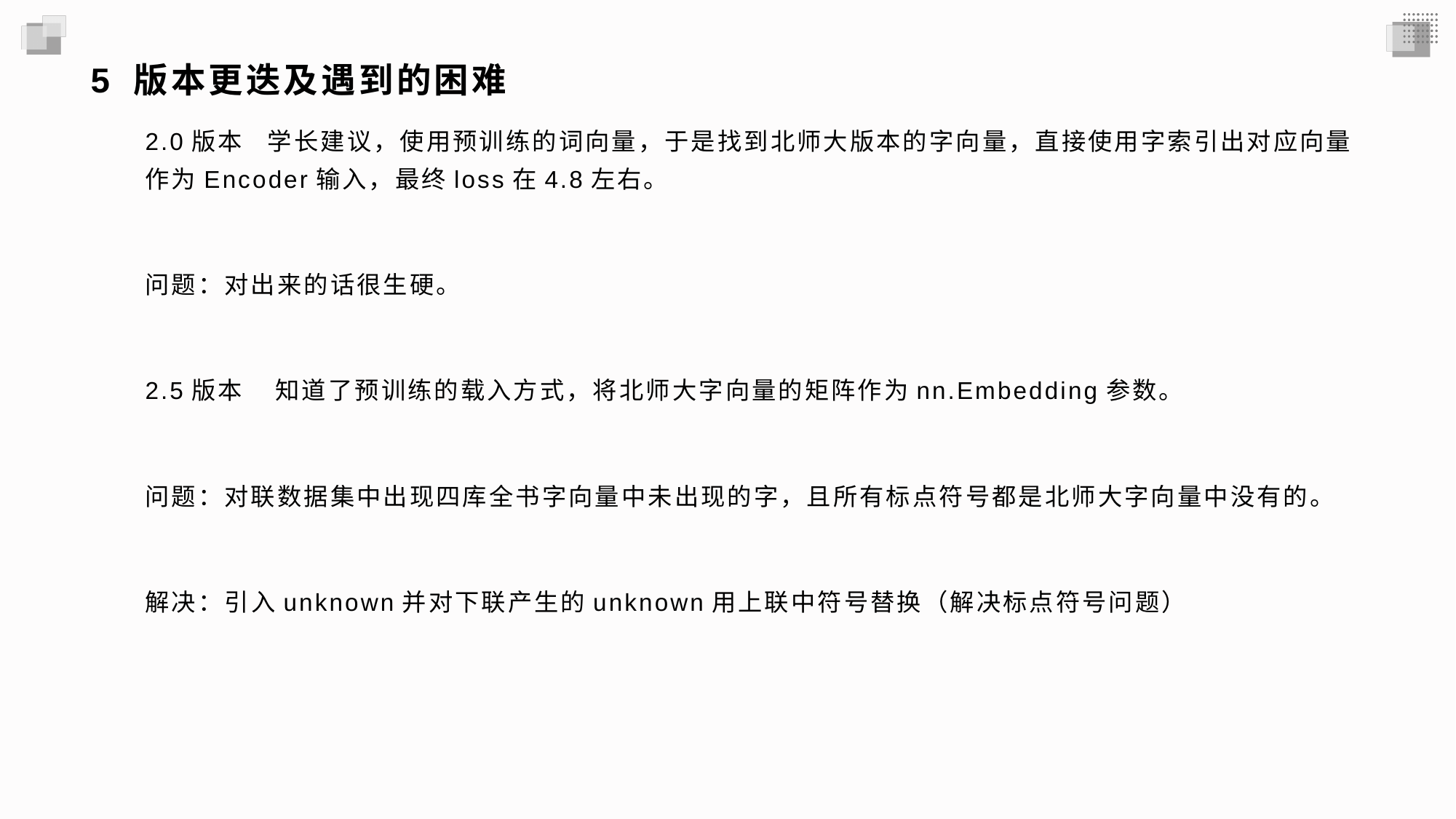

# 5 版本更迭及遇到的困难
2.0版本   学长建议，使用预训练的词向量，于是找到北师大版本的字向量，直接使用字索引出对应向量作为Encoder输入，最终loss在4.8左右。

问题：对出来的话很生硬。

2.5版本    知道了预训练的载入方式，将北师大字向量的矩阵作为nn.Embedding参数。

问题：对联数据集中出现四库全书字向量中未出现的字，且所有标点符号都是北师大字向量中没有的。

解决：引入unknown并对下联产生的unknown用上联中符号替换（解决标点符号问题）